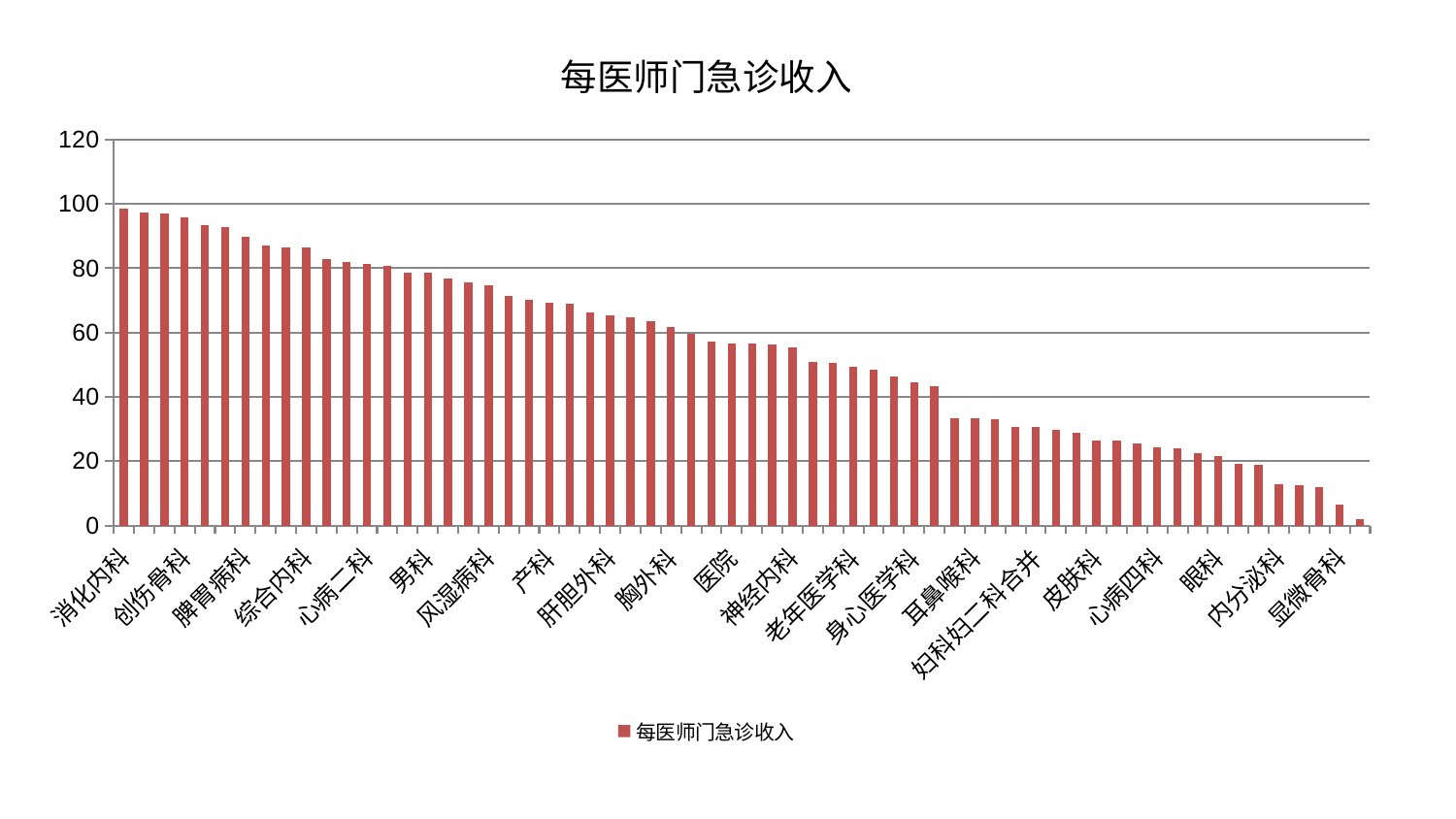

### Chart: 每医师门急诊收入

| Category | 每医师门急诊收入 |
|---|---|
| 消化内科 | 98.50288271092458 |
| 运动损伤骨科 | 97.2648289146653 |
| 儿科 | 96.9849411807927 |
| 创伤骨科 | 95.72178304036034 |
| 东区肾病科 | 93.29195434551892 |
| 重症医学科 | 92.71159819923705 |
| 脾胃病科 | 89.78426555367867 |
| 肾脏内科 | 86.9339391810322 |
| 肿瘤内科 | 86.58311075918208 |
| 综合内科 | 86.48573399686181 |
| 中医外治中心 | 82.72628574858207 |
| 脾胃科消化科合并 | 81.87484507575849 |
| 心病二科 | 81.47857852223285 |
| 血液科 | 80.6845561876896 |
| 脑病二科 | 78.71423297367473 |
| 男科 | 78.53126014141185 |
| 中医经典科 | 76.66742581352042 |
| 小儿推拿科 | 75.65810309340822 |
| 风湿病科 | 74.71777744411041 |
| 呼吸内科 | 71.44077725362348 |
| 心血管内科 | 70.22634373352672 |
| 产科 | 69.39831252860887 |
| 心病一科 | 68.91240269637994 |
| 妇科 | 66.28868496317268 |
| 肝胆外科 | 65.24470834736972 |
| 脑病三科 | 64.86282484056609 |
| 妇二科 | 63.60126732429385 |
| 胸外科 | 61.68629016710108 |
| 肝病科 | 59.48617443842812 |
| 口腔科 | 57.098831468421274 |
| 医院 | 56.521737957508165 |
| 关节骨科 | 56.51584624793698 |
| 推拿科 | 56.24849116047655 |
| 神经内科 | 55.46631145036165 |
| 美容皮肤科 | 50.88648279176253 |
| 泌尿外科 | 50.51072815282029 |
| 老年医学科 | 49.211836087180274 |
| 肾病科 | 48.44536975360276 |
| 针灸科 | 46.37469699104913 |
| 身心医学科 | 44.402678364154454 |
| 脑病一科 | 43.38783962739434 |
| 西区重症医学科 | 33.481415928672305 |
| 耳鼻喉科 | 33.36107945032736 |
| 普通外科 | 33.183285802474096 |
| 康复科 | 30.56990042433865 |
| 妇科妇二科合并 | 30.52193056877679 |
| 肛肠科 | 29.752595463340214 |
| 周围血管科 | 28.891318868154304 |
| 皮肤科 | 26.507248797218995 |
| 心病三科 | 26.27839395095004 |
| 治未病中心 | 25.47763650752126 |
| 心病四科 | 24.200652524390186 |
| 神经外科 | 23.98704157661382 |
| 东区重症医学科 | 22.54184973127684 |
| 眼科 | 21.518206092950965 |
| 骨科 | 19.110250573166553 |
| 微创骨科 | 18.80992527161247 |
| 内分泌科 | 12.677934633232946 |
| 小儿骨科 | 12.62610762682983 |
| 乳腺甲状腺外科 | 11.875307314267003 |
| 显微骨科 | 6.441603456930101 |
| 脊柱骨科 | 2.0361105823165415 |
54